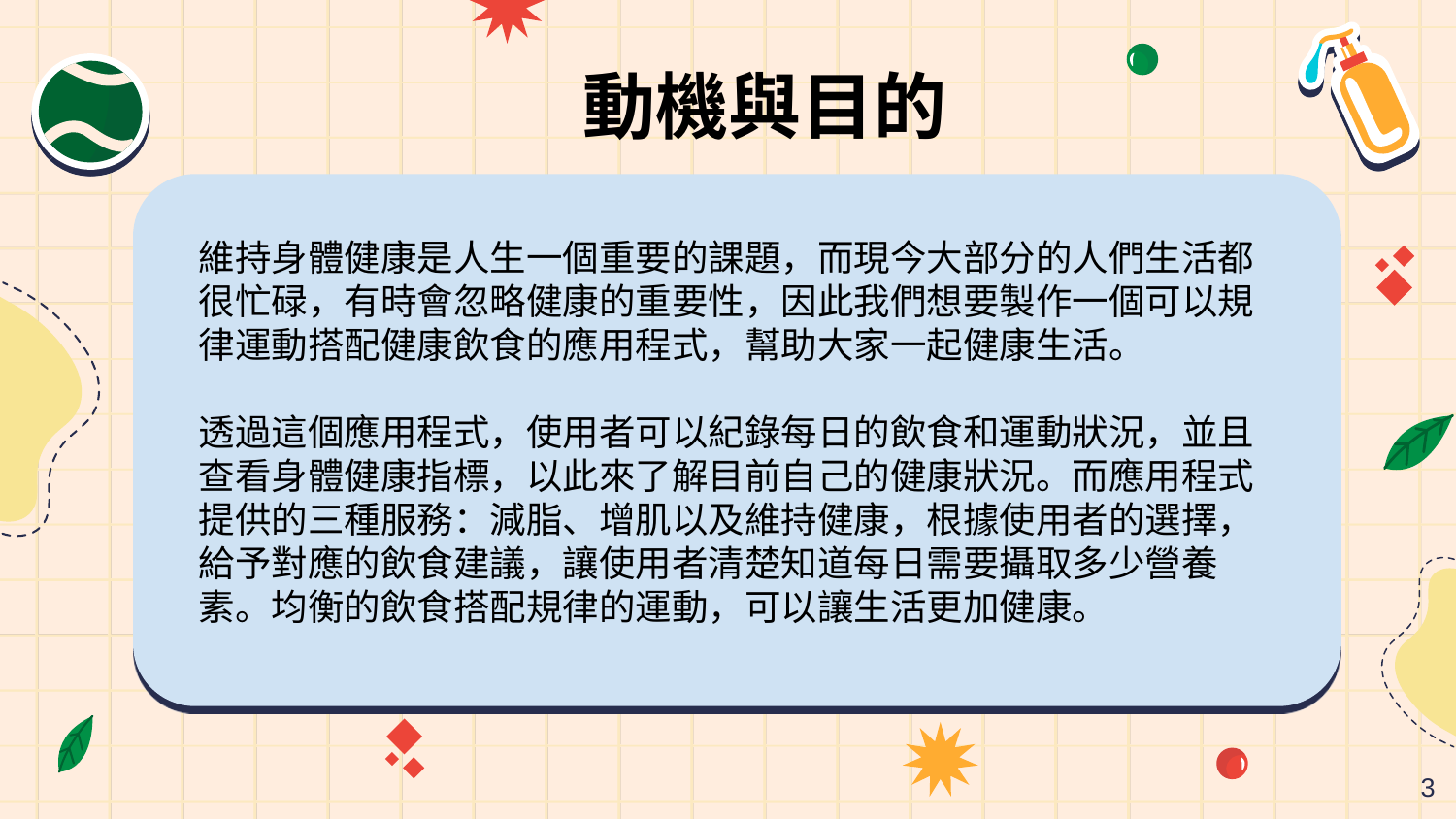

動機與目的

維持身體健康是人生一個重要的課題，而現今大部分的人們生活都很忙碌，有時會忽略健康的重要性，因此我們想要製作一個可以規律運動搭配健康飲食的應用程式，幫助大家一起健康生活。

透過這個應用程式，使用者可以紀錄每日的飲食和運動狀況，並且查看身體健康指標，以此來了解目前自己的健康狀況。而應用程式提供的三種服務：減脂、增肌以及維持健康，根據使用者的選擇，給予對應的飲食建議，讓使用者清楚知道每日需要攝取多少營養素。均衡的飲食搭配規律的運動，可以讓生活更加健康。
3